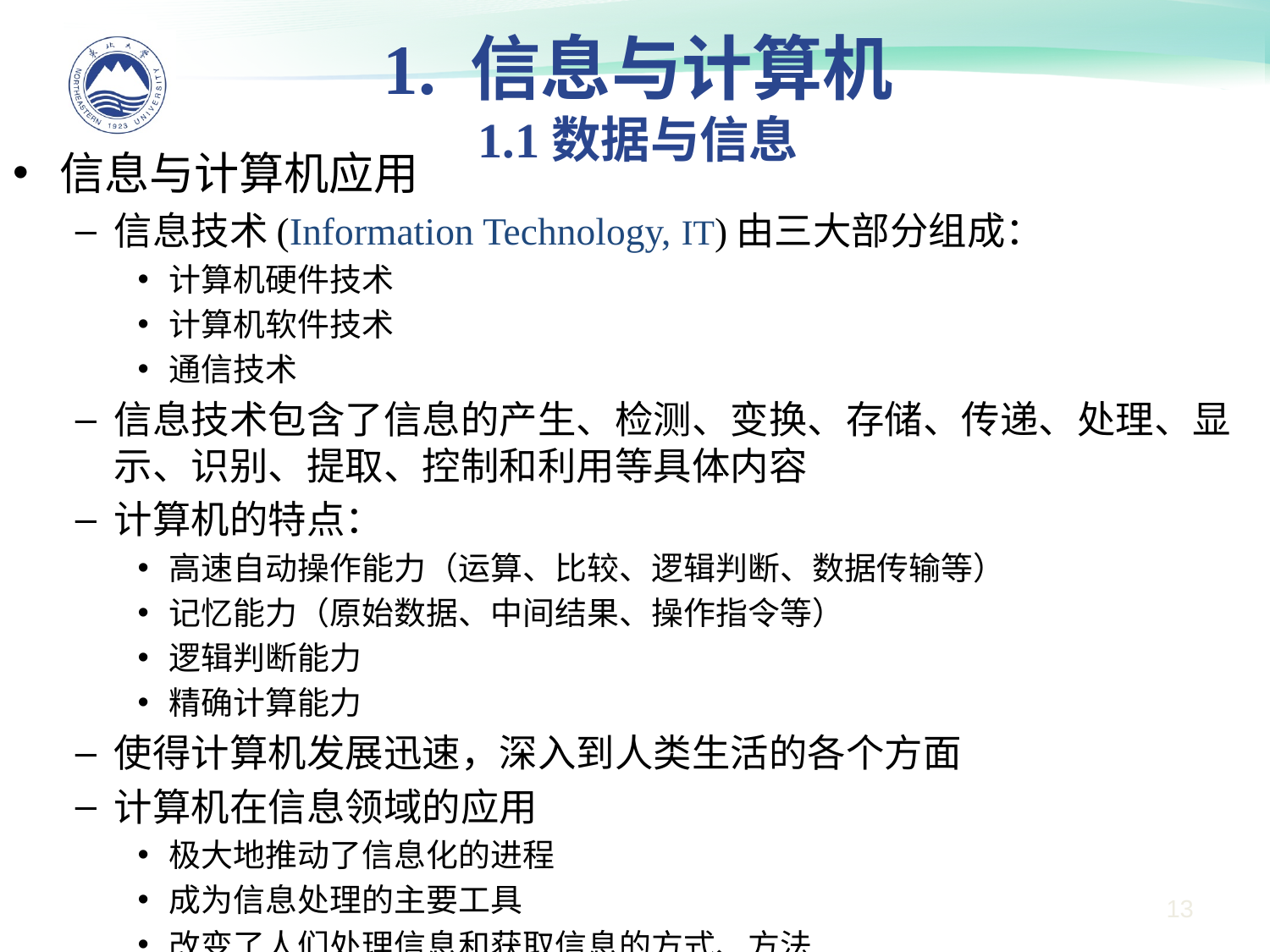

1. 信息与计算机
1.1数据与信息
信息与计算机应用
信息技术(Information Technology, IT)由三大部分组成：
计算机硬件技术
计算机软件技术
通信技术
信息技术包含了信息的产生、检测、变换、存储、传递、处理、显示、识别、提取、控制和利用等具体内容
计算机的特点：
高速自动操作能力（运算、比较、逻辑判断、数据传输等）
记忆能力（原始数据、中间结果、操作指令等）
逻辑判断能力
精确计算能力
使得计算机发展迅速，深入到人类生活的各个方面
计算机在信息领域的应用
极大地推动了信息化的进程
成为信息处理的主要工具
改变了人们处理信息和获取信息的方式、方法
13